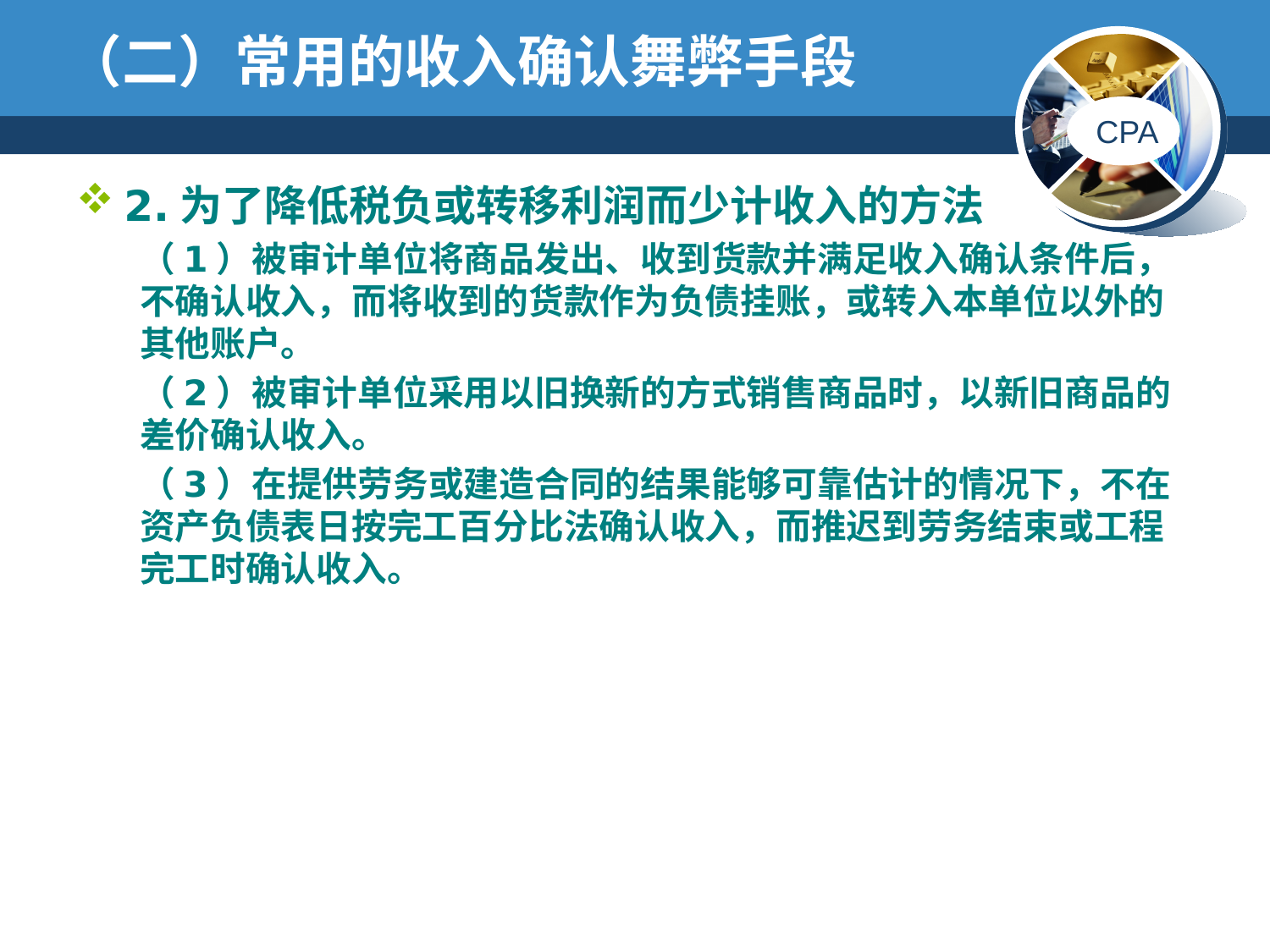

# （二）常用的收入确认舞弊手段
2.为了降低税负或转移利润而少计收入的方法
（1）被审计单位将商品发出、收到货款并满足收入确认条件后，不确认收入，而将收到的货款作为负债挂账，或转入本单位以外的其他账户。
（2）被审计单位采用以旧换新的方式销售商品时，以新旧商品的差价确认收入。
（3）在提供劳务或建造合同的结果能够可靠估计的情况下，不在资产负债表日按完工百分比法确认收入，而推迟到劳务结束或工程完工时确认收入。